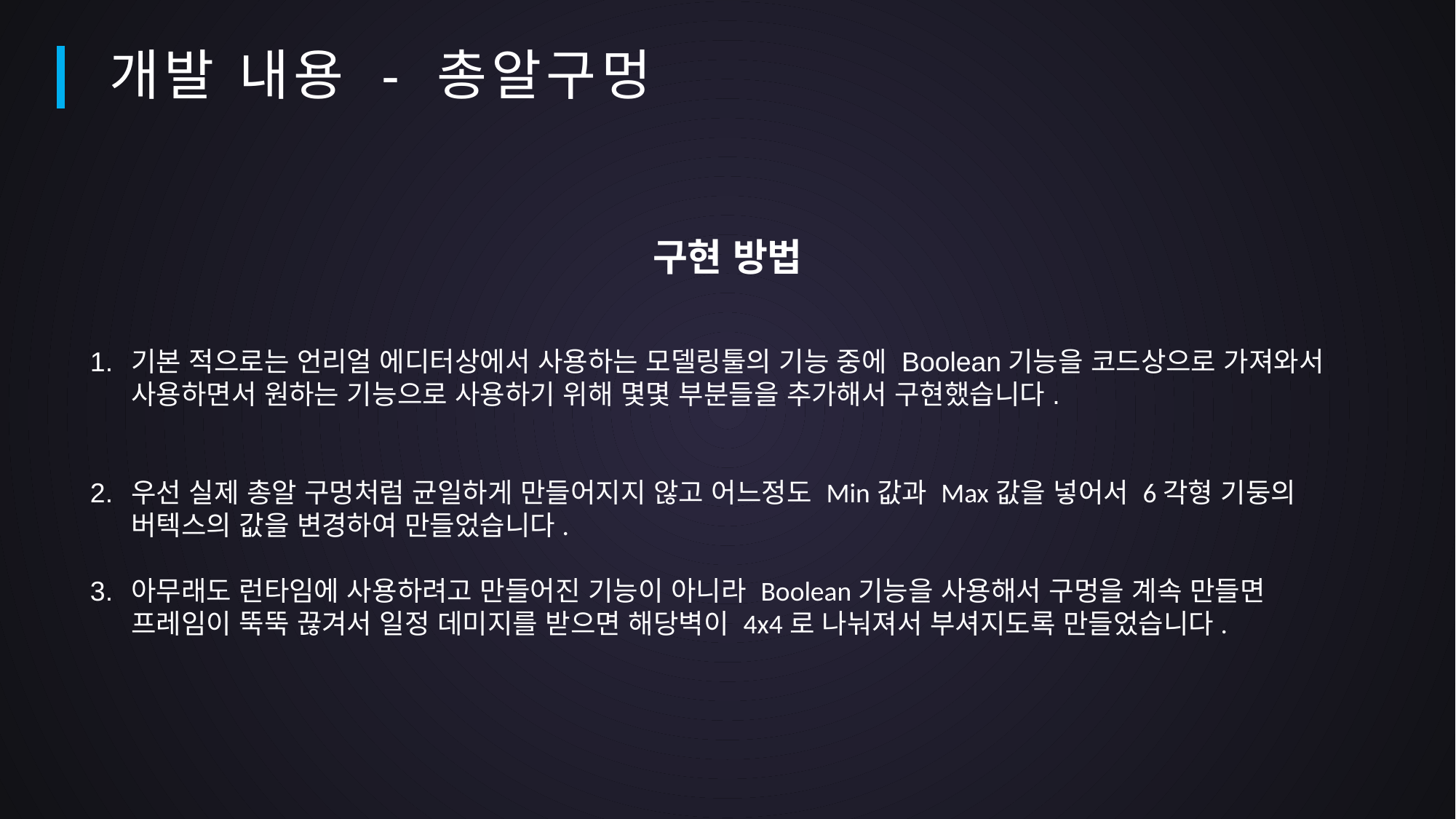

개발 내용 - 총알구멍

구현 방법

기본 적으로는 언리얼 에디터상에서 사용하는 모델링툴의 기능 중에 Boolean기능을 코드상으로 가져와서 사용하면서 원하는 기능으로 사용하기 위해 몇몇 부분들을 추가해서 구현했습니다.

우선 실제 총알 구멍처럼 균일하게 만들어지지 않고 어느정도 Min값과 Max값을 넣어서 6각형 기둥의 버텍스의 값을 변경하여 만들었습니다.

아무래도 런타임에 사용하려고 만들어진 기능이 아니라 Boolean기능을 사용해서 구멍을 계속 만들면 프레임이 뚝뚝 끊겨서 일정 데미지를 받으면 해당벽이 4x4로 나눠져서 부셔지도록 만들었습니다.